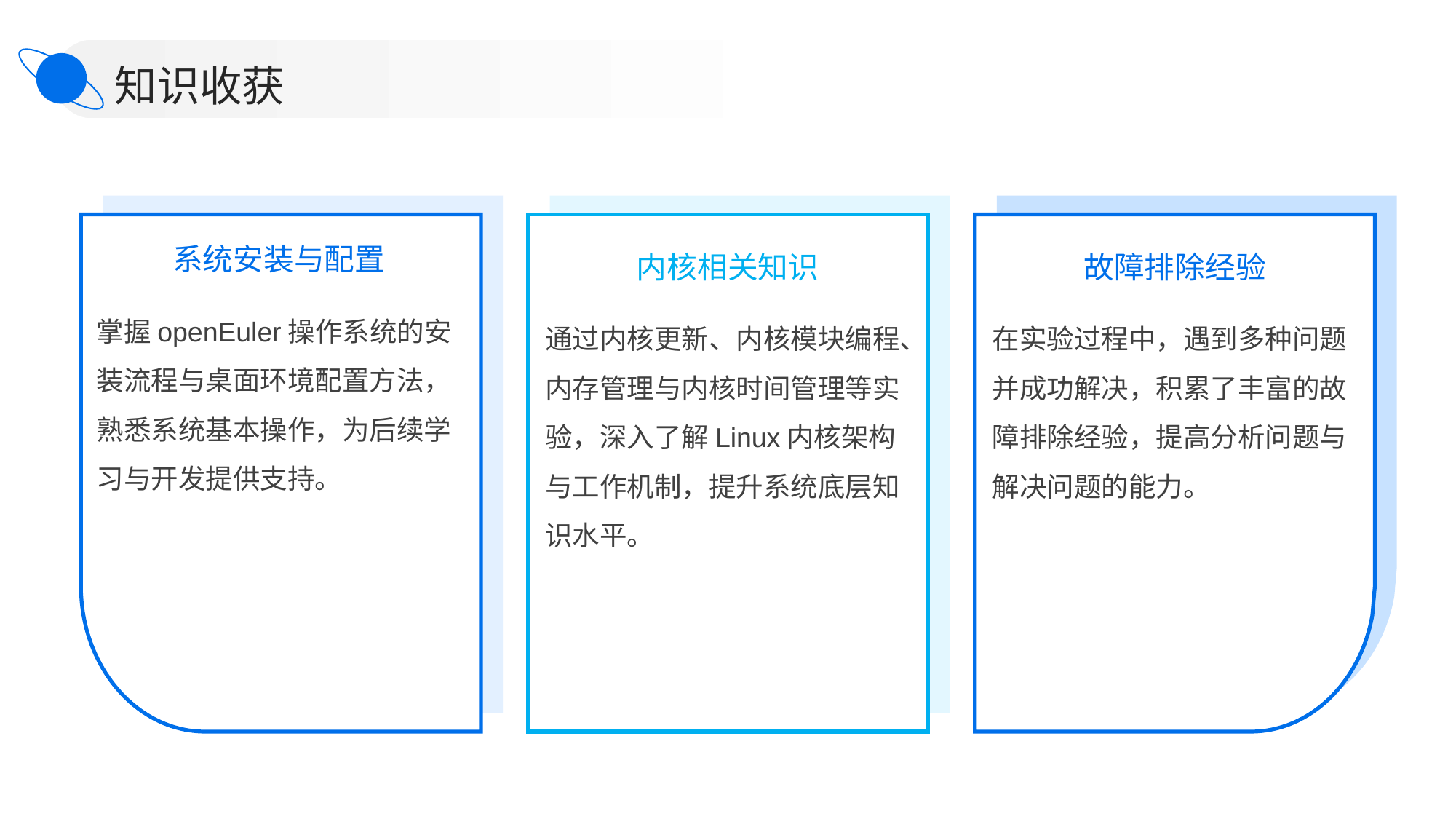

知识收获

系统安装与配置
内核相关知识
故障排除经验
掌握openEuler操作系统的安装流程与桌面环境配置方法，熟悉系统基本操作，为后续学习与开发提供支持。
通过内核更新、内核模块编程、内存管理与内核时间管理等实验，深入了解Linux内核架构与工作机制，提升系统底层知识水平。
在实验过程中，遇到多种问题并成功解决，积累了丰富的故障排除经验，提高分析问题与解决问题的能力。